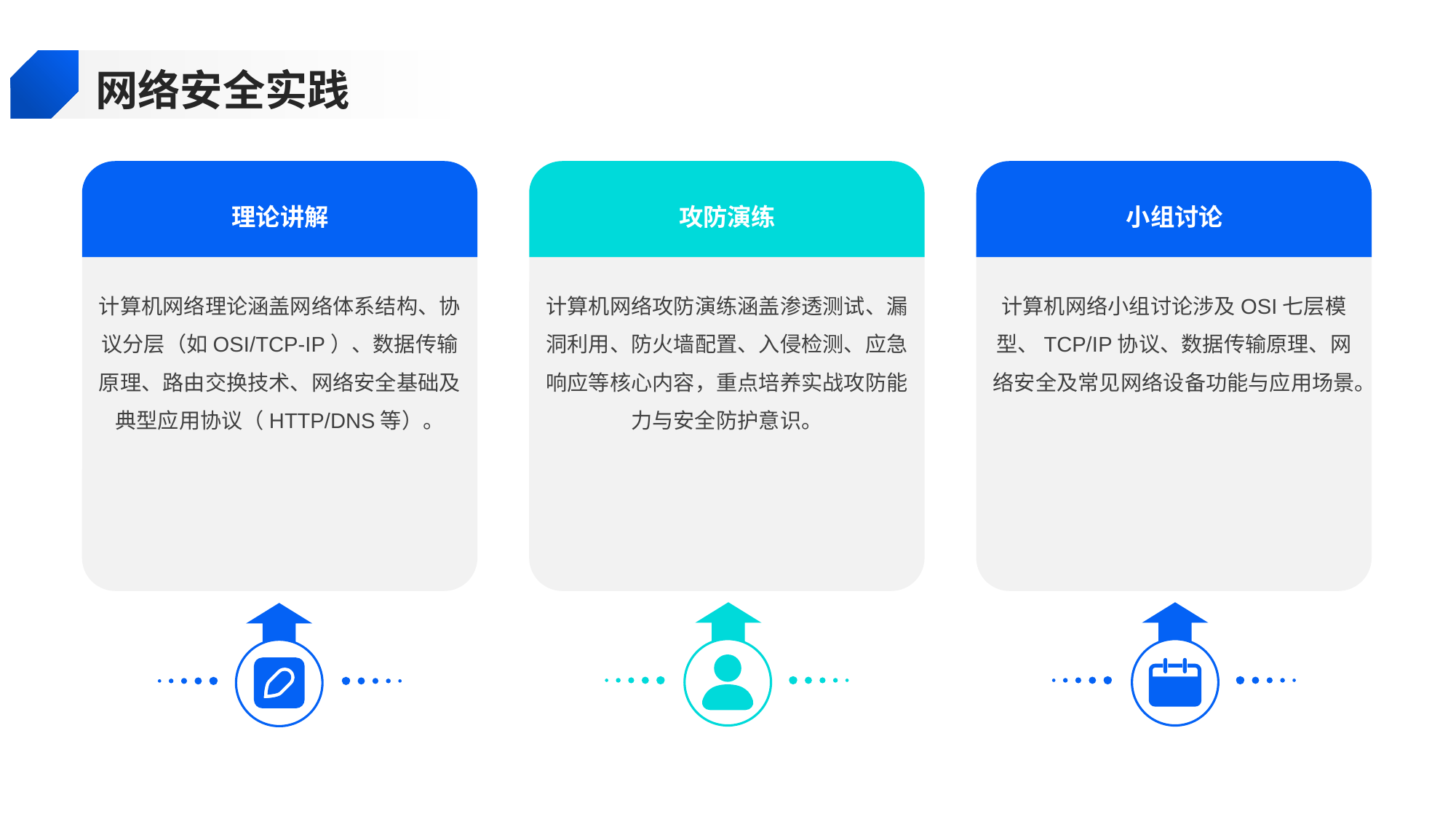

网络安全实践

理论讲解
攻防演练
小组讨论
计算机网络理论涵盖网络体系结构、协议分层（如OSI/TCP-IP）、数据传输原理、路由交换技术、网络安全基础及典型应用协议（HTTP/DNS等）。
计算机网络攻防演练涵盖渗透测试、漏洞利用、防火墙配置、入侵检测、应急响应等核心内容，重点培养实战攻防能力与安全防护意识。
计算机网络小组讨论涉及OSI七层模型、TCP/IP协议、数据传输原理、网络安全及常见网络设备功能与应用场景。